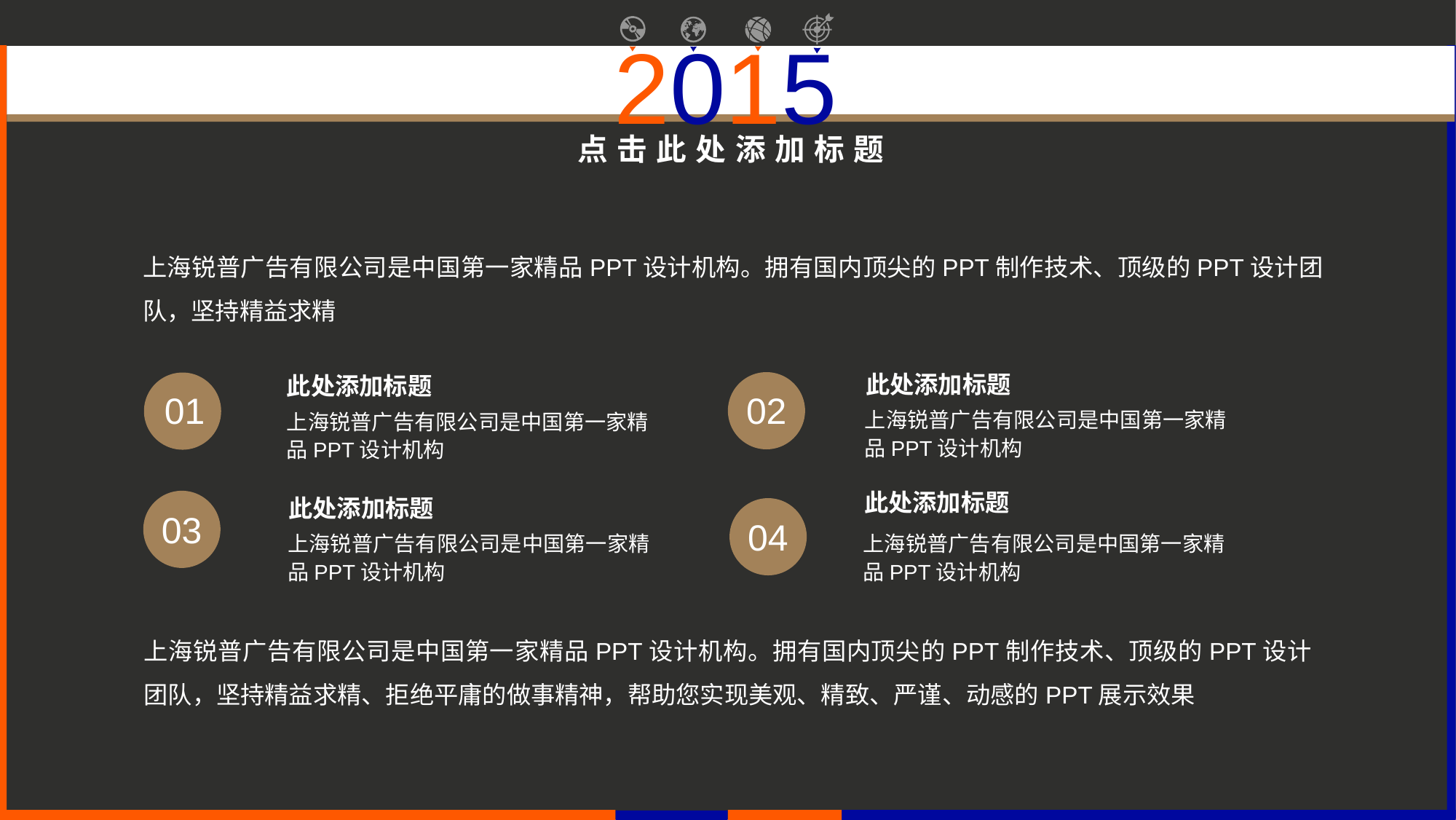

点击此处添加标题
上海锐普广告有限公司是中国第一家精品PPT设计机构。拥有国内顶尖的PPT制作技术、顶级的PPT设计团队，坚持精益求精
此处添加标题
上海锐普广告有限公司是中国第一家精品PPT设计机构

此处添加标题
上海锐普广告有限公司是中国第一家精品PPT设计机构

此处添加标题
上海锐普广告有限公司是中国第一家精品PPT设计机构

此处添加标题
上海锐普广告有限公司是中国第一家精品PPT设计机构

02

04

01

03
上海锐普广告有限公司是中国第一家精品PPT设计机构。拥有国内顶尖的PPT制作技术、顶级的PPT设计团队，坚持精益求精、拒绝平庸的做事精神，帮助您实现美观、精致、严谨、动感的PPT展示效果